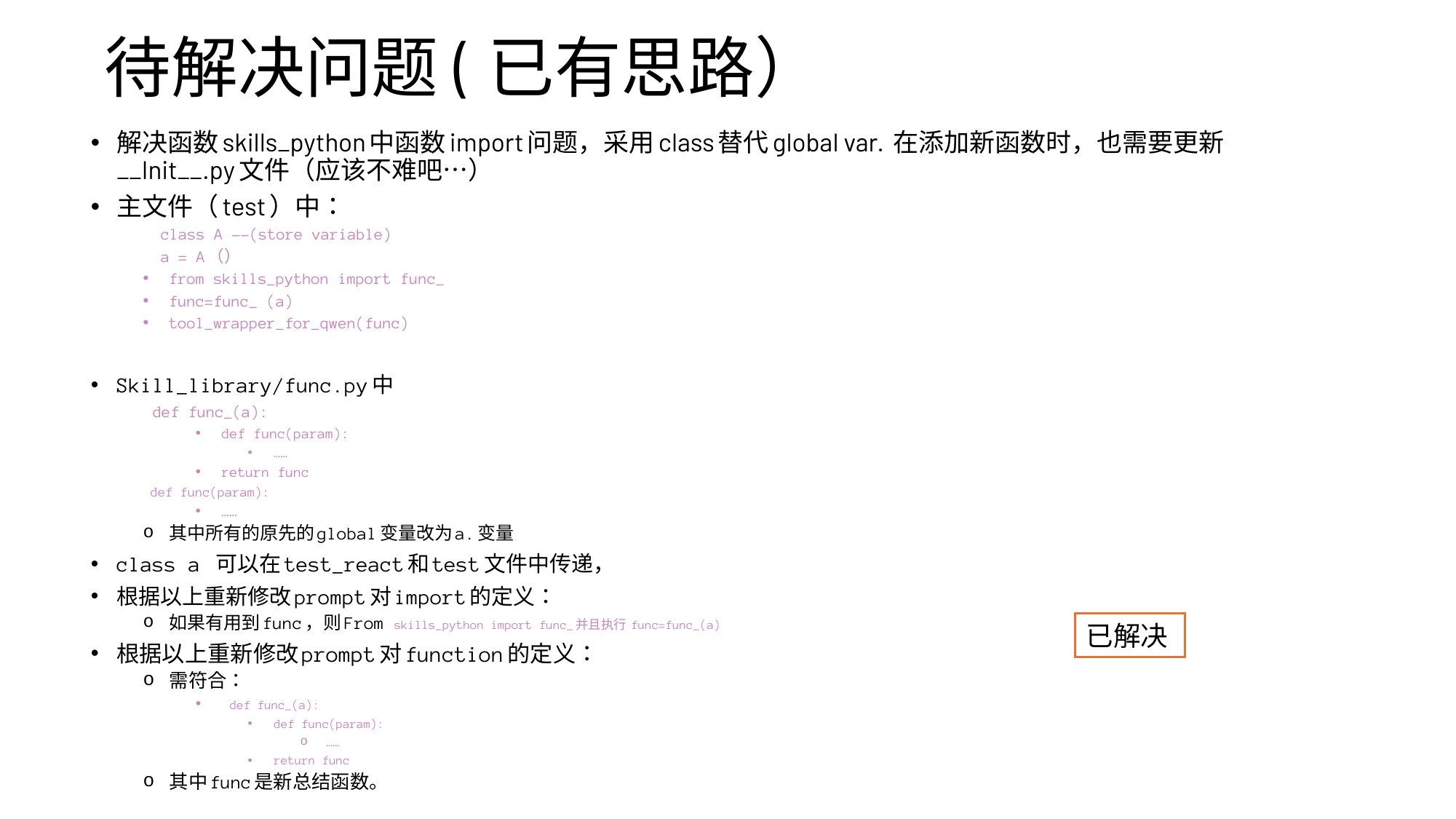

# 待解决问题(已有思路）
解决函数skills_python中函数import问题，采用class替代global var. 在添加新函数时，也需要更新__Init__.py文件（应该不难吧…）
主文件（test）中：
  class A --(store variable)
  a = A（）
from skills_python import func_
func=func_ (a)
tool_wrapper_for_qwen(func)

Skill_library/func.py中
 def func_(a):
def func(param):
……
return func
 def func(param):
……
其中所有的原先的global变量改为a.变量
class a 可以在test_react和test文件中传递，
根据以上重新修改prompt对import的定义：
如果有用到func，则From skills_python import func_并且执行 func=func_(a)
根据以上重新修改prompt对function的定义：
需符合：
 def func_(a):
def func(param):
……
return func
其中func是新总结函数。

已解决